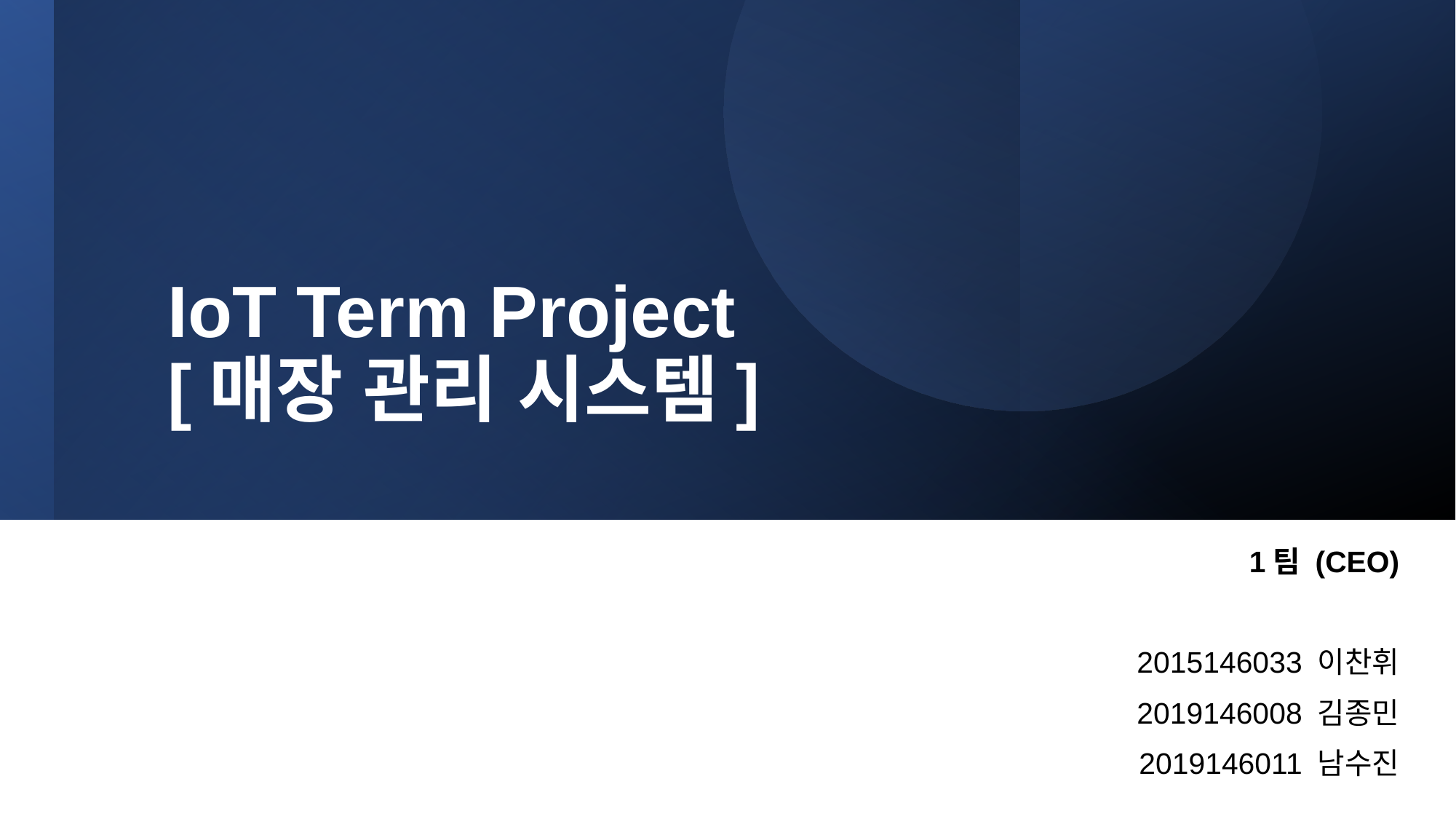

# IoT Term Project [매장 관리 시스템]

1팀 (CEO)

2015146033 이찬휘
2019146008 김종민
2019146011 남수진